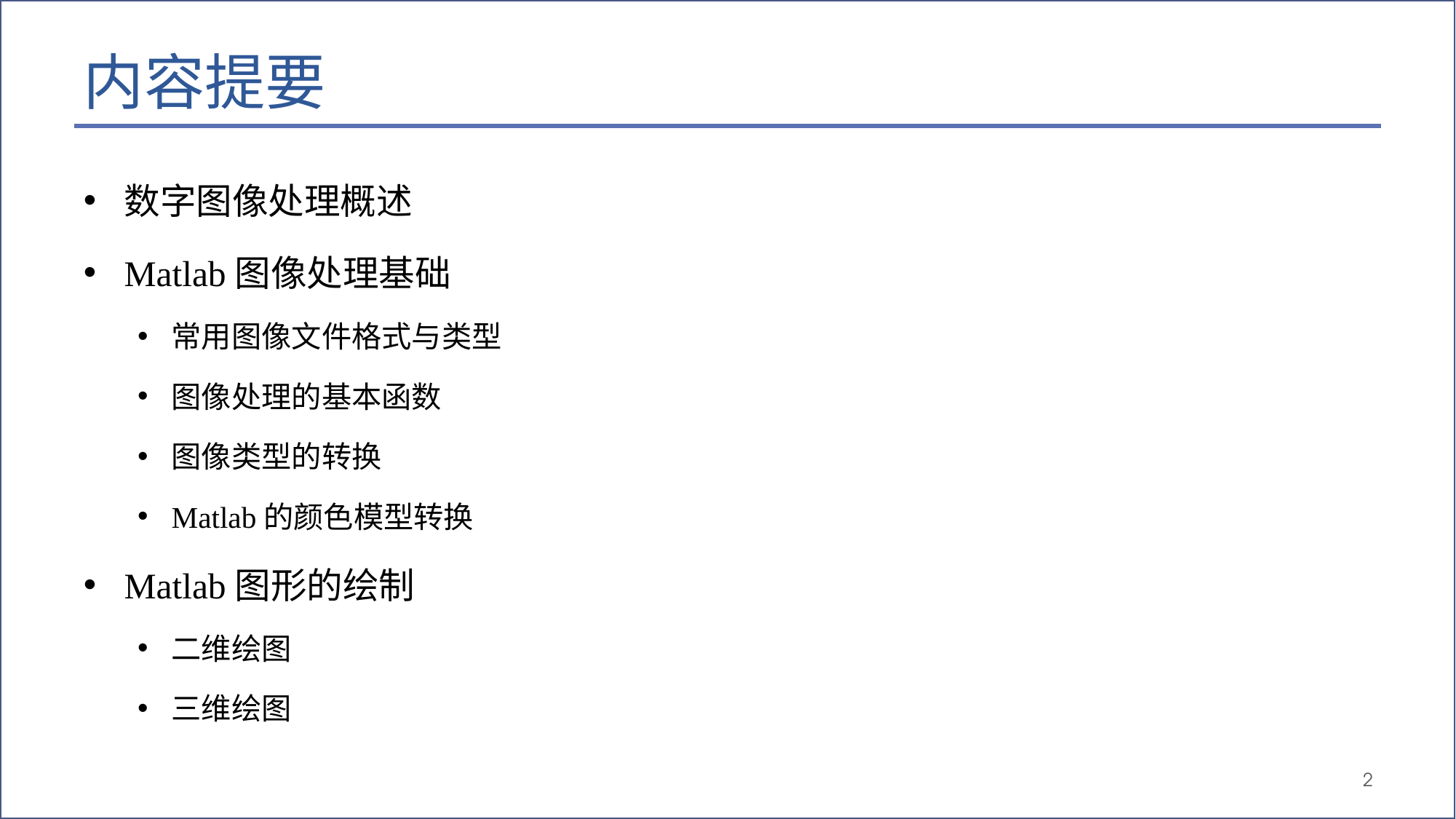

# 内容提要
数字图像处理概述
Matlab图像处理基础
常用图像文件格式与类型
图像处理的基本函数
图像类型的转换
Matlab的颜色模型转换
Matlab图形的绘制
二维绘图
三维绘图
2